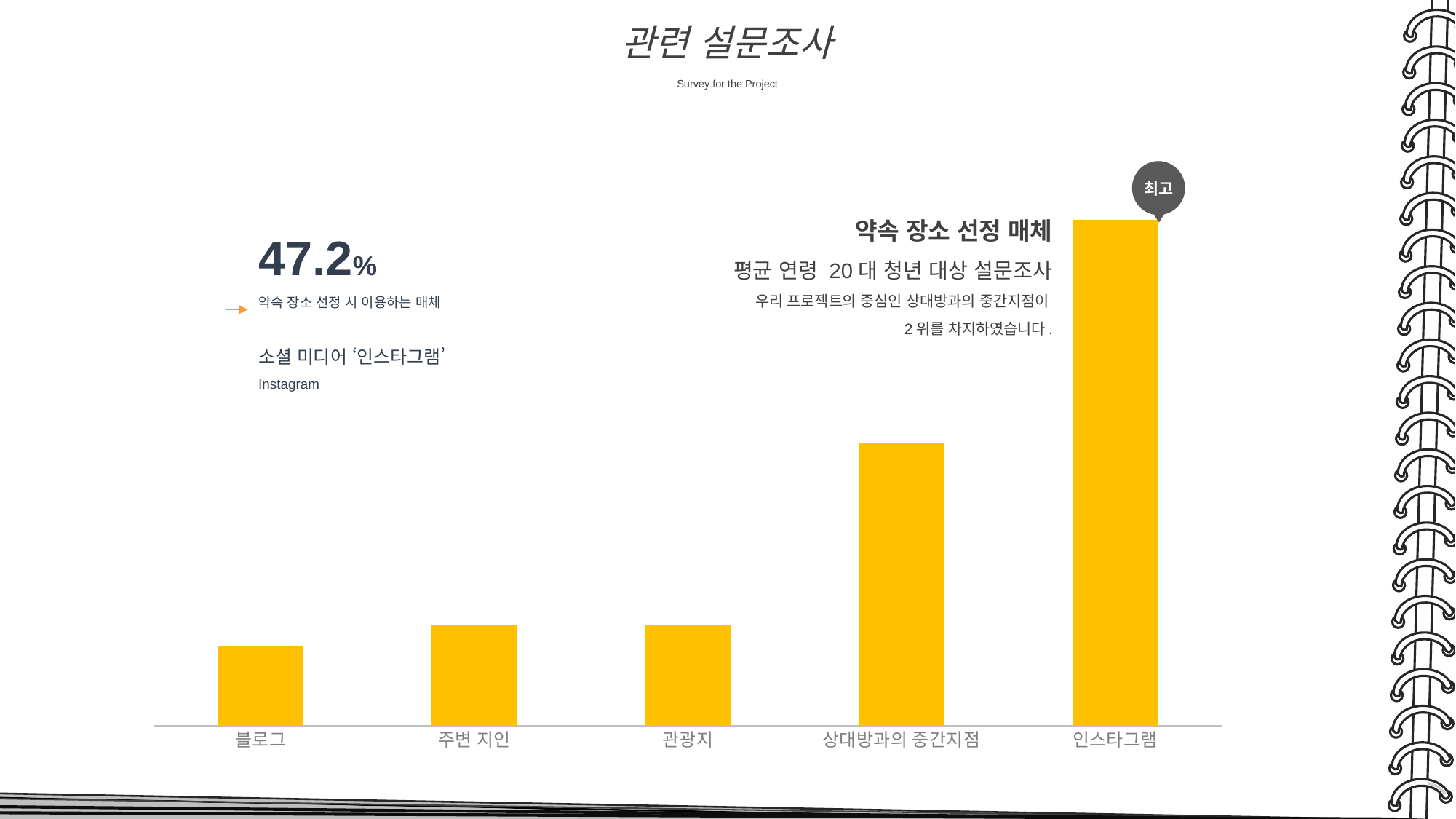

관련 설문조사
Survey for the Project
최고

### Chart

| Category | 약속 장소 |
|---|---|
| 블로그 | 7.5 |
| 주변 지인 | 9.4 |
| 관광지 | 9.4 |
| 상대방과의 중간지점 | 26.4 |
| 인스타그램 | 47.2 |
약속 장소 선정 매체
평균 연령 20대 청년 대상 설문조사
우리 프로젝트의 중심인 상대방과의 중간지점이
2위를 차지하였습니다.
47.2%
약속 장소 선정 시 이용하는 매체

소셜 미디어 ‘인스타그램’
Instagram